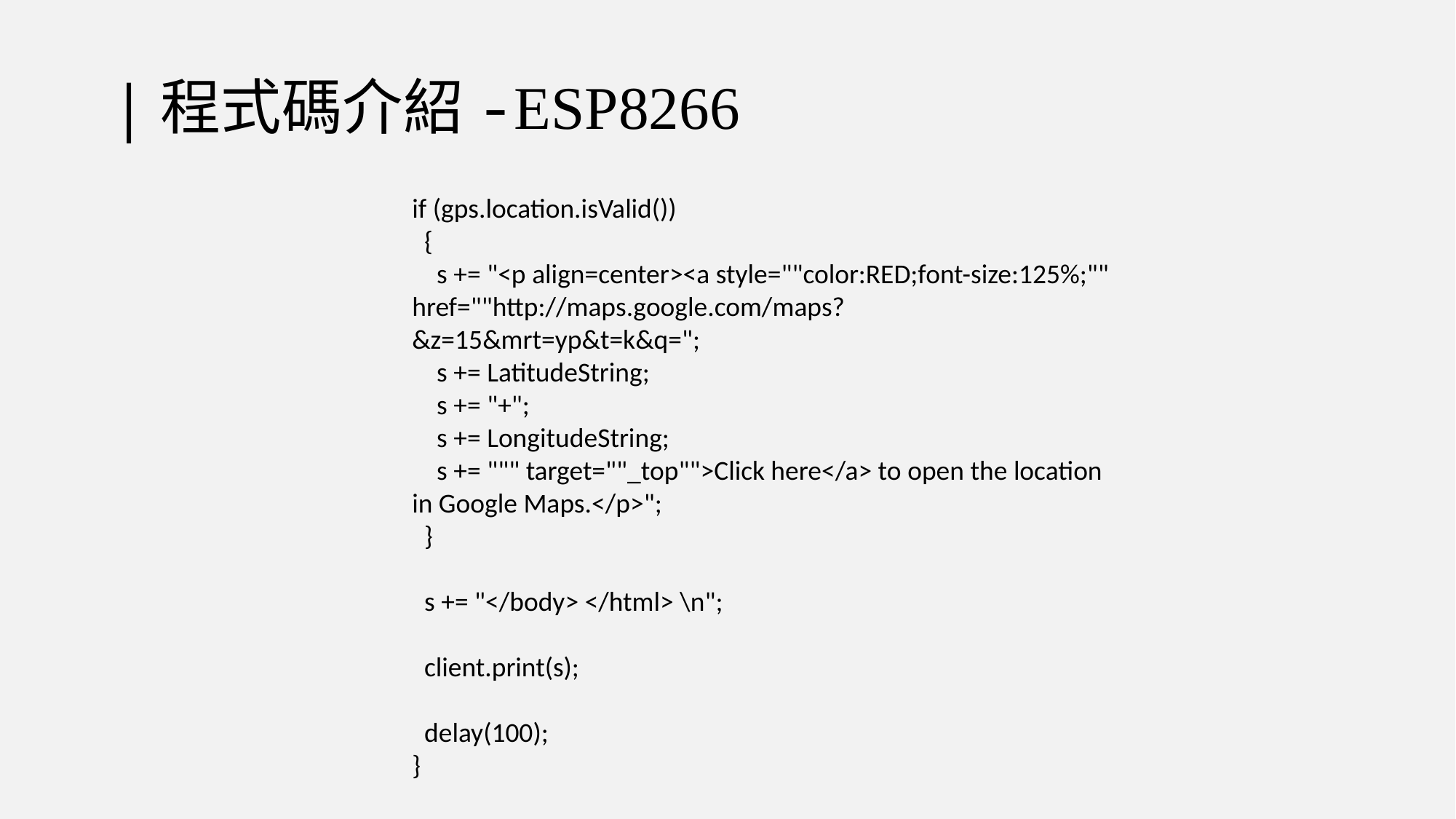

# |程式碼介紹-ESP8266
if (gps.location.isValid())
  {
    s += "<p align=center><a style=""color:RED;font-size:125%;"" href=""http://maps.google.com/maps?&z=15&mrt=yp&t=k&q=";
    s += LatitudeString;
    s += "+";
    s += LongitudeString;
    s += """ target=""_top"">Click here</a> to open the location in Google Maps.</p>";
  }

  s += "</body> </html> \n";

  client.print(s);

  delay(100);
}